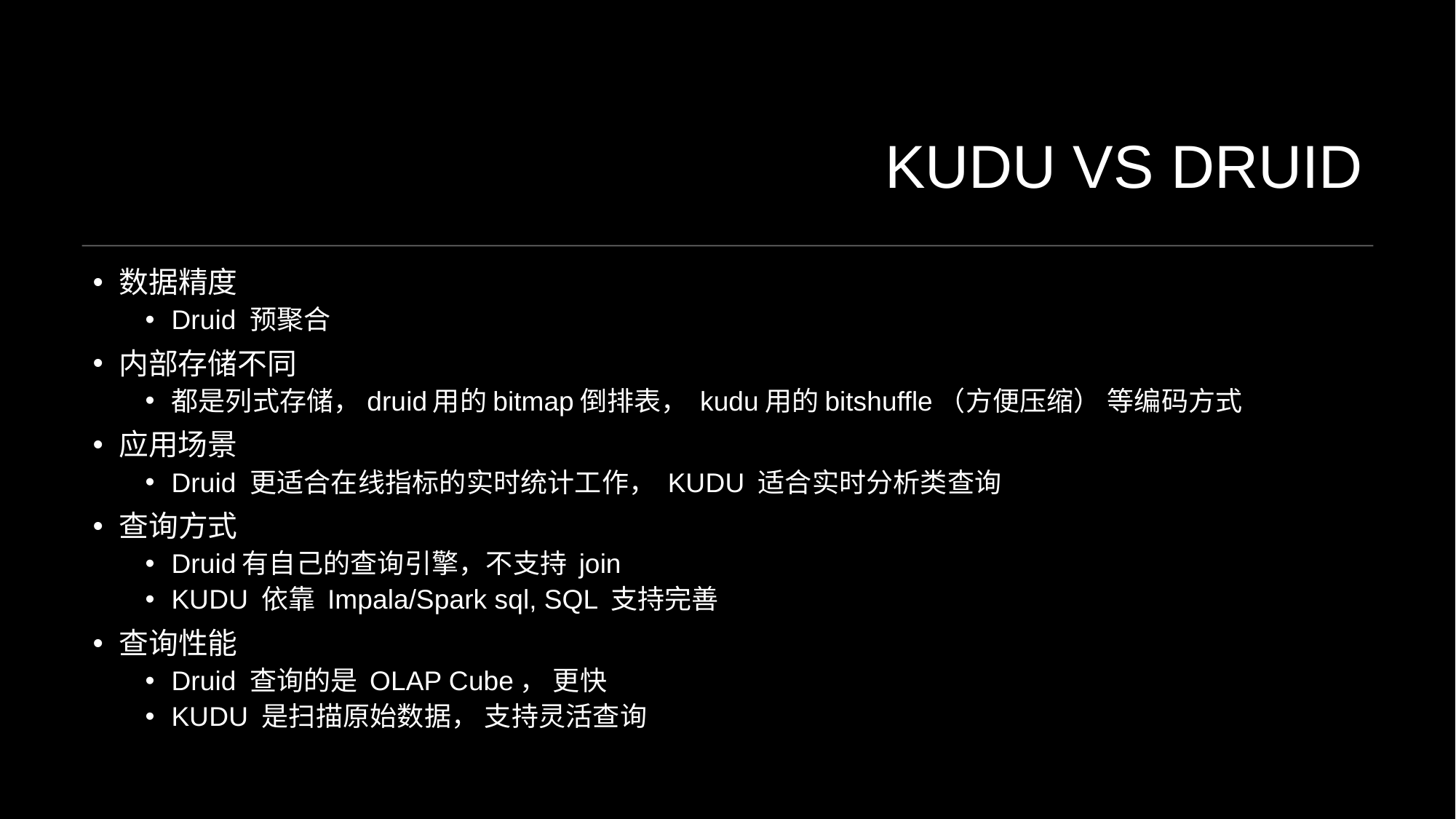

# KUDU vs DRUID
数据精度
Druid 预聚合
内部存储不同
都是列式存储，druid用的bitmap倒排表， kudu用的bitshuffle（方便压缩） 等编码方式
应用场景
Druid 更适合在线指标的实时统计工作， KUDU 适合实时分析类查询
查询方式
Druid有自己的查询引擎，不支持 join
KUDU 依靠 Impala/Spark sql, SQL 支持完善
查询性能
Druid 查询的是 OLAP Cube， 更快
KUDU 是扫描原始数据， 支持灵活查询